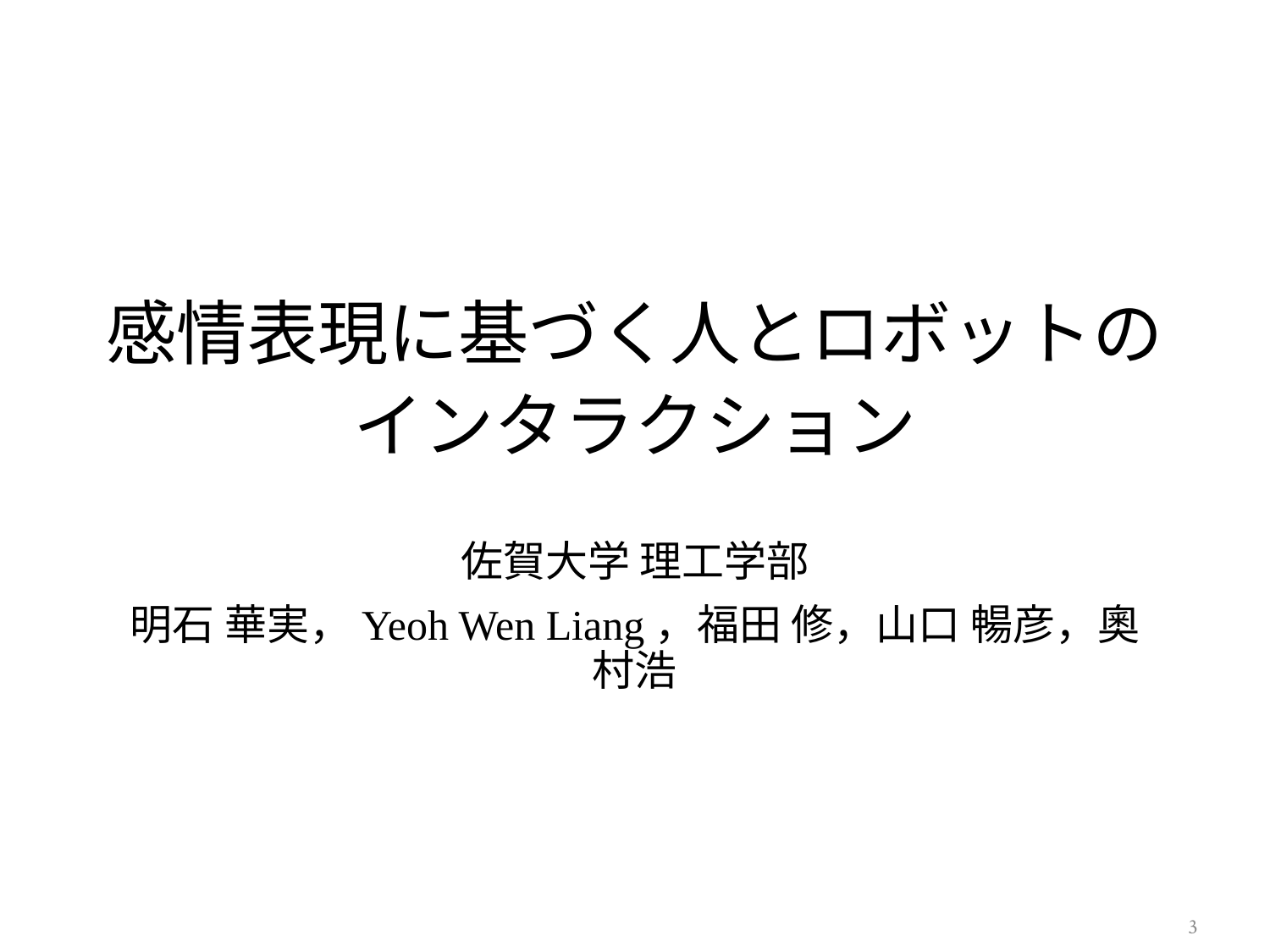

# 感情表現に基づく人とロボットの インタラクション
佐賀大学 理工学部
明石 華実，Yeoh Wen Liang，福田 修，山口 暢彦，奧村浩
3